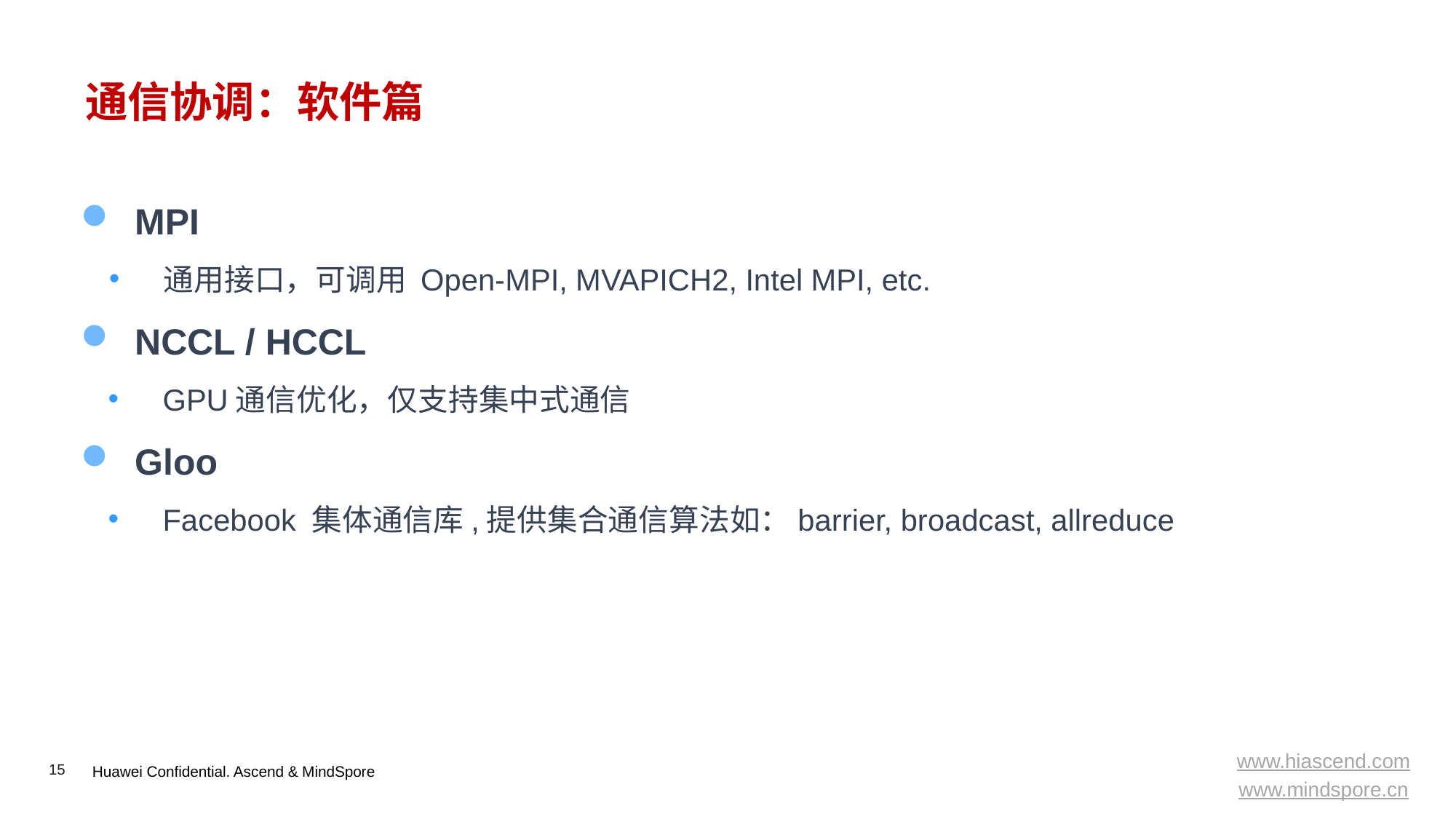

# 通信协调：软件篇
MPI
通用接口，可调用 Open-MPI, MVAPICH2, Intel MPI, etc.
NCCL / HCCL
GPU通信优化，仅支持集中式通信
Gloo
Facebook 集体通信库,提供集合通信算法如：barrier, broadcast, allreduce